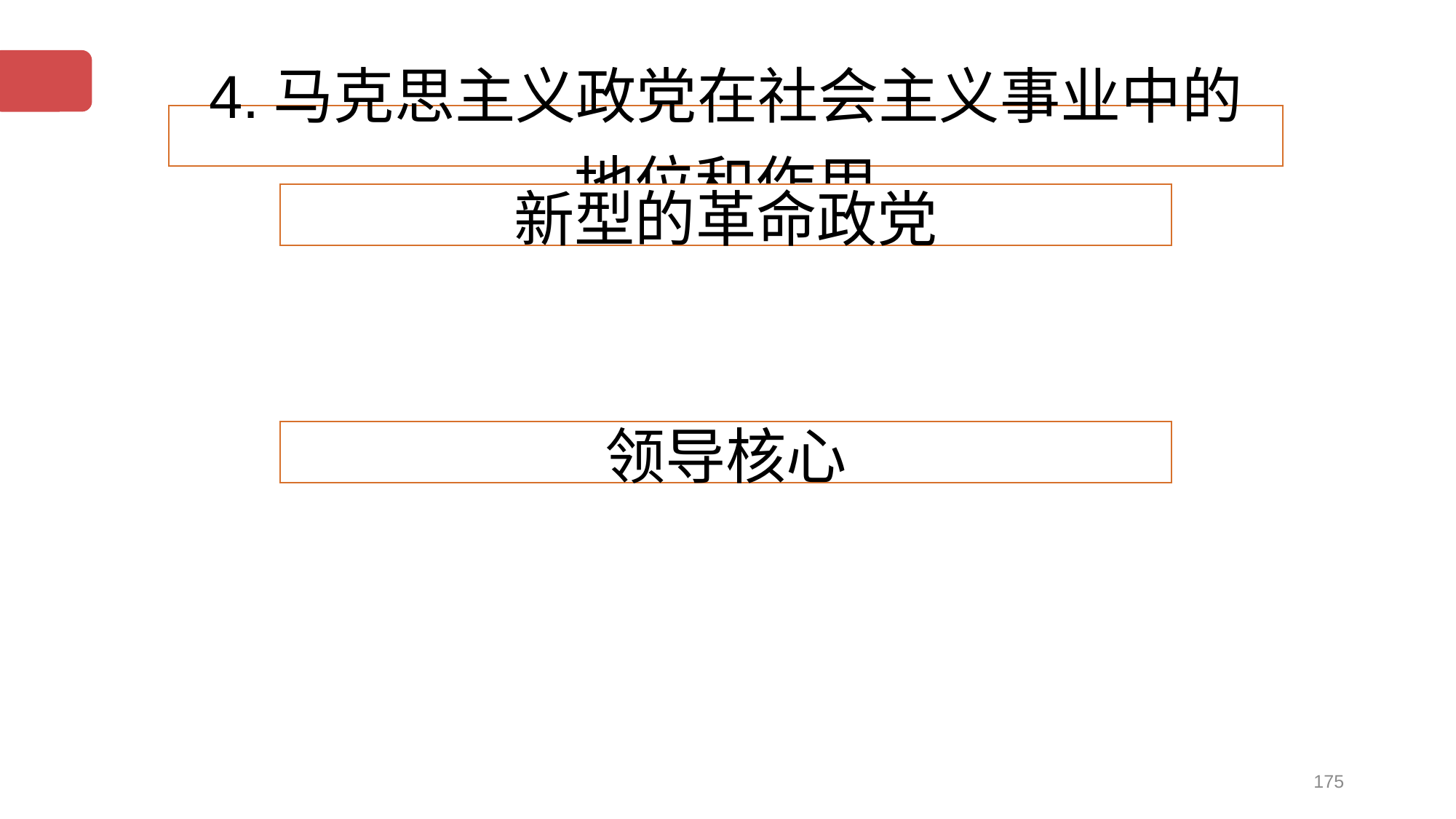

4.马克思主义政党在社会主义事业中的地位和作用
新型的革命政党
领导核心
175